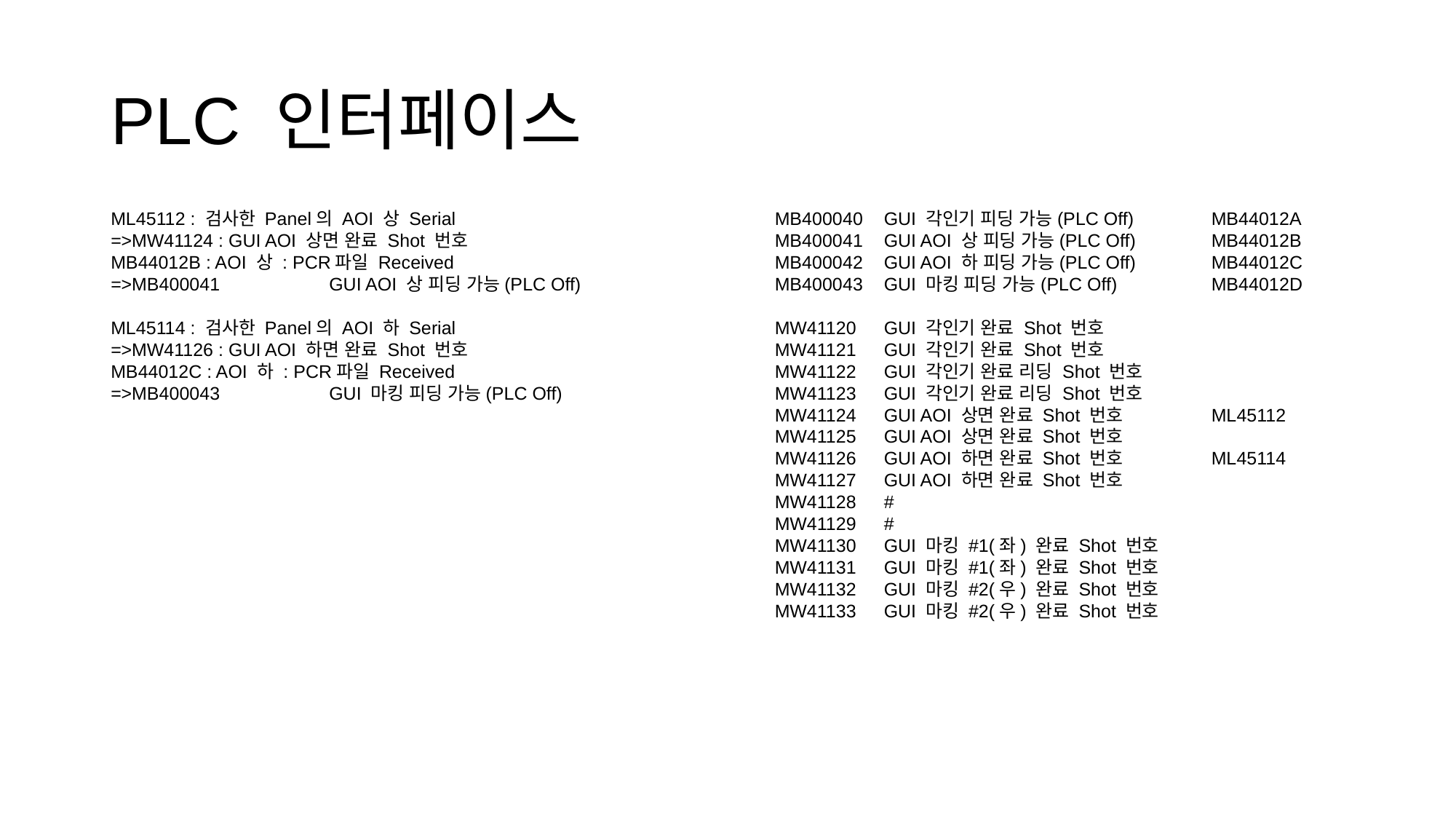

# PLC 인터페이스
ML45112 : 검사한 Panel의 AOI 상 Serial
=>MW41124 : GUI AOI 상면 완료 Shot 번호
MB44012B : AOI 상 : PCR파일 Received
=>MB400041	GUI AOI 상 피딩 가능(PLC Off)

ML45114 : 검사한 Panel의 AOI 하 Serial
=>MW41126 : GUI AOI 하면 완료 Shot 번호
MB44012C : AOI 하 : PCR파일 Received
=>MB400043	GUI 마킹 피딩 가능(PLC Off)

MB400040	GUI 각인기 피딩 가능(PLC Off)	MB44012A
MB400041	GUI AOI 상 피딩 가능(PLC Off)	MB44012B
MB400042	GUI AOI 하 피딩 가능(PLC Off)	MB44012C
MB400043	GUI 마킹 피딩 가능(PLC Off)	MB44012D

MW41120	GUI 각인기 완료 Shot 번호
MW41121	GUI 각인기 완료 Shot 번호
MW41122	GUI 각인기 완료 리딩 Shot 번호
MW41123	GUI 각인기 완료 리딩 Shot 번호
MW41124	GUI AOI 상면 완료 Shot 번호	ML45112
MW41125	GUI AOI 상면 완료 Shot 번호
MW41126	GUI AOI 하면 완료 Shot 번호	ML45114
MW41127	GUI AOI 하면 완료 Shot 번호
MW41128	#
MW41129	#
MW41130	GUI 마킹 #1(좌) 완료 Shot 번호
MW41131	GUI 마킹 #1(좌) 완료 Shot 번호
MW41132	GUI 마킹 #2(우) 완료 Shot 번호
MW41133	GUI 마킹 #2(우) 완료 Shot 번호